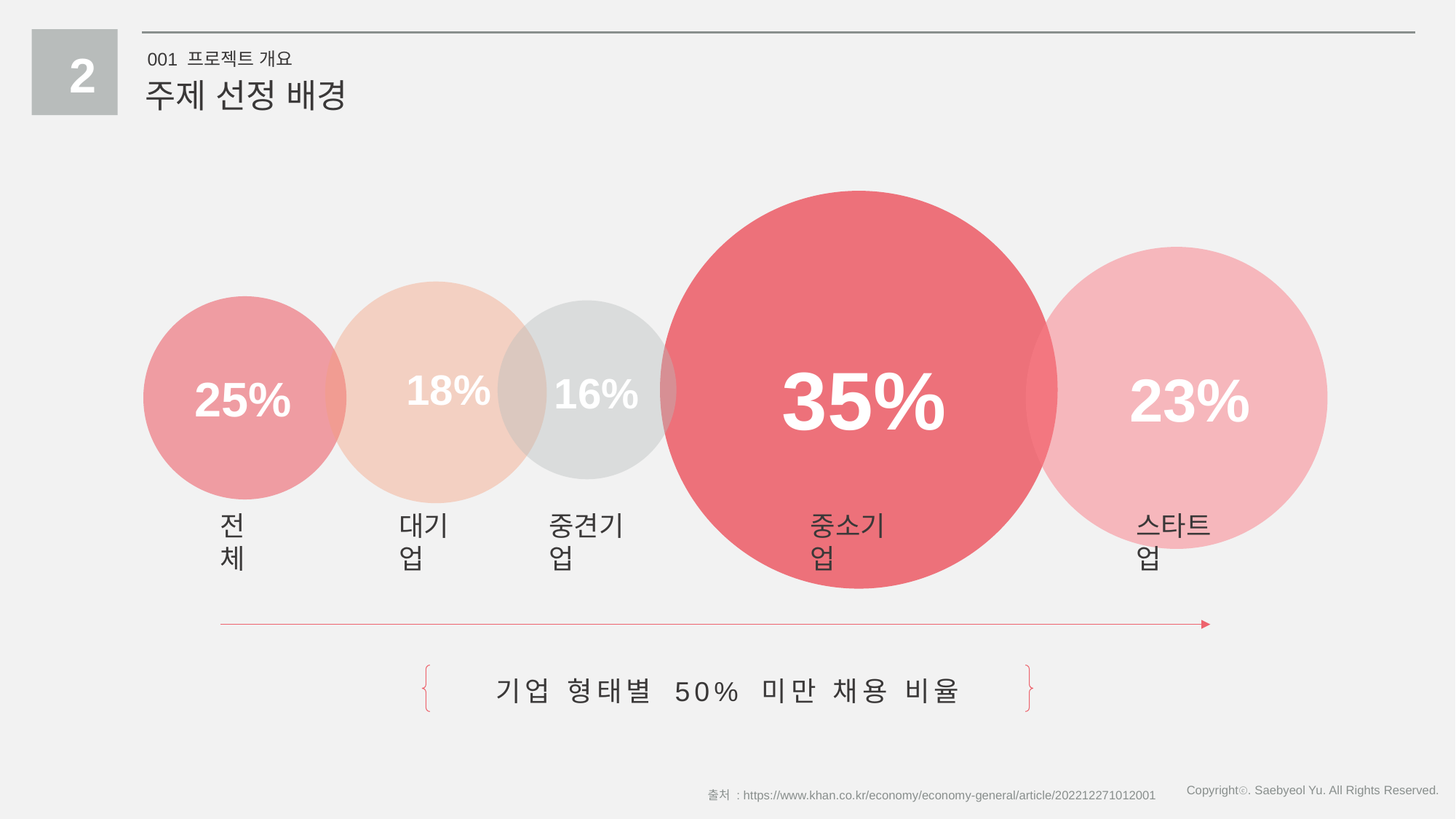

2
001 프로젝트 개요
주제 선정 배경

35%

23%

18%

25%

16%
전체
대기업
중견기업
중소기업
스타트업
기업 형태별 50% 미만 채용 비율
출처 : https://www.khan.co.kr/economy/economy-general/article/202212271012001